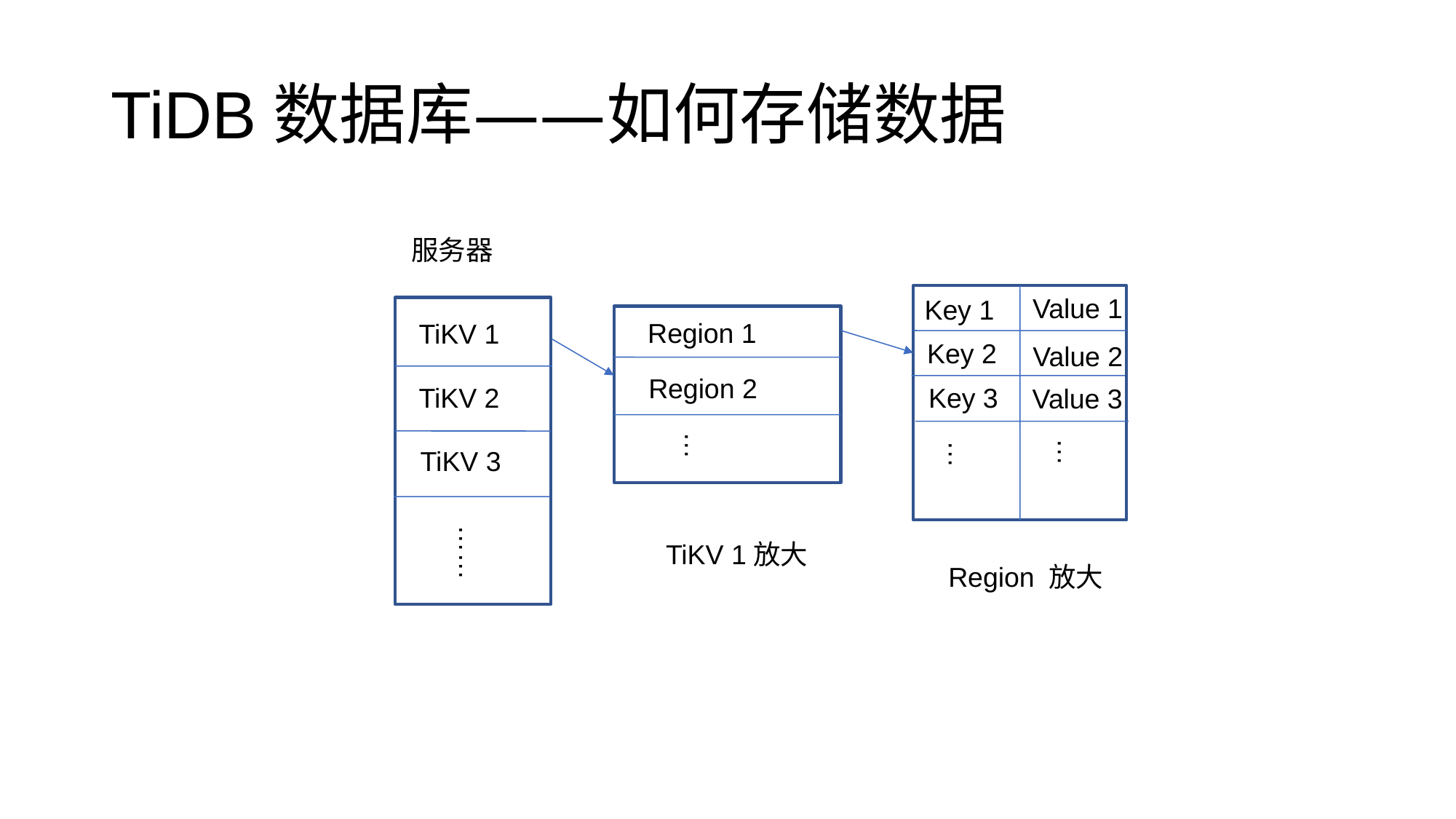

TiDB数据库——如何存储数据
服务器

Value 1
Key 1

Region 1
TiKV 1

Key 2
Value 2

Region 2
TiKV 2
Key 3

Value 3

…

…
…
TiKV 3

……
TiKV 1放大
Region 放大